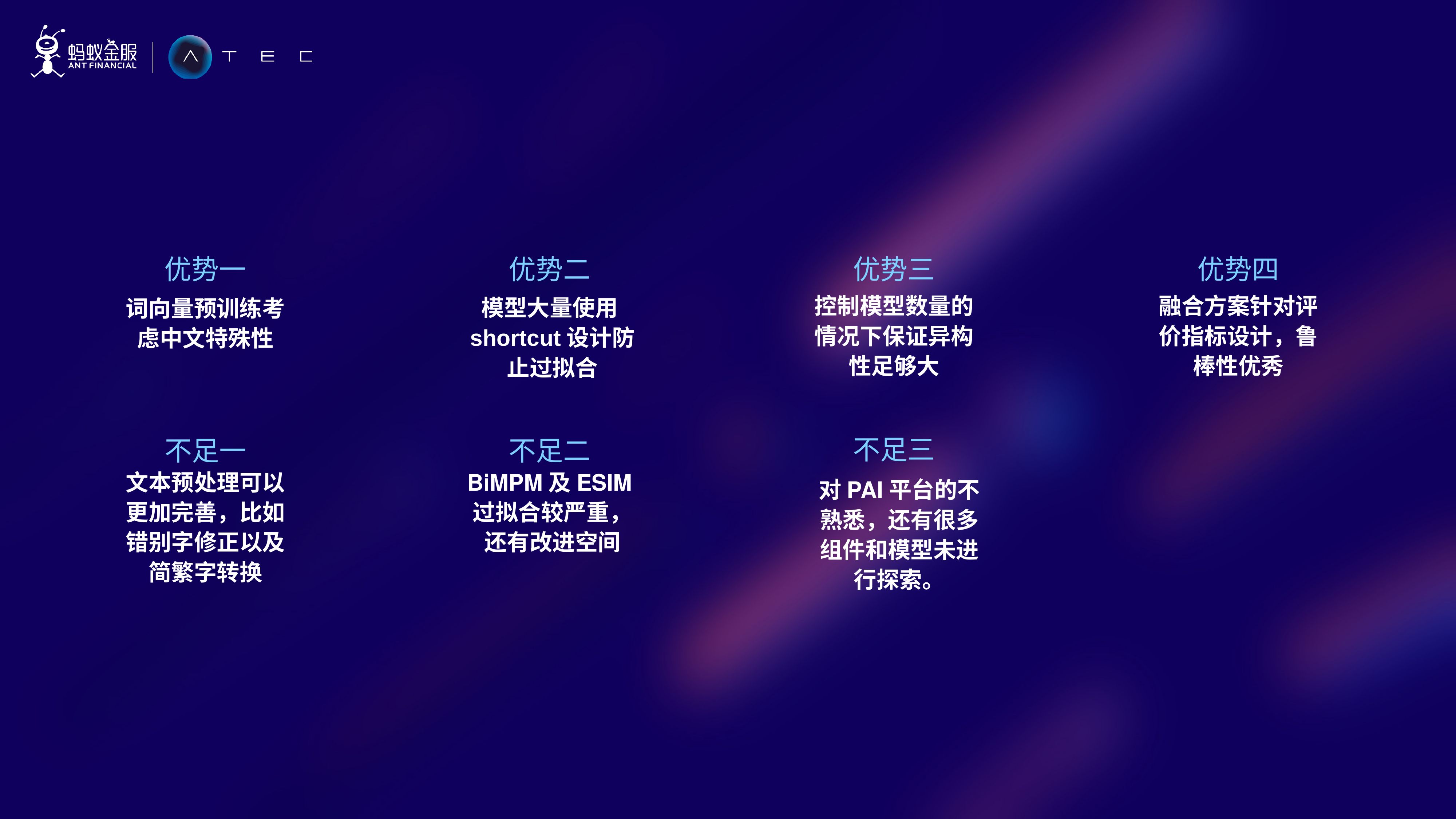

优势一
优势二
优势三
优势四
控制模型数量的情况下保证异构性足够大
融合方案针对评价指标设计，鲁棒性优秀
词向量预训练考虑中文特殊性
模型大量使用shortcut设计防止过拟合
不足一
不足二
不足三
文本预处理可以更加完善，比如错别字修正以及简繁字转换
BiMPM及ESIM过拟合较严重，还有改进空间
对PAI平台的不熟悉，还有很多组件和模型未进行探索。